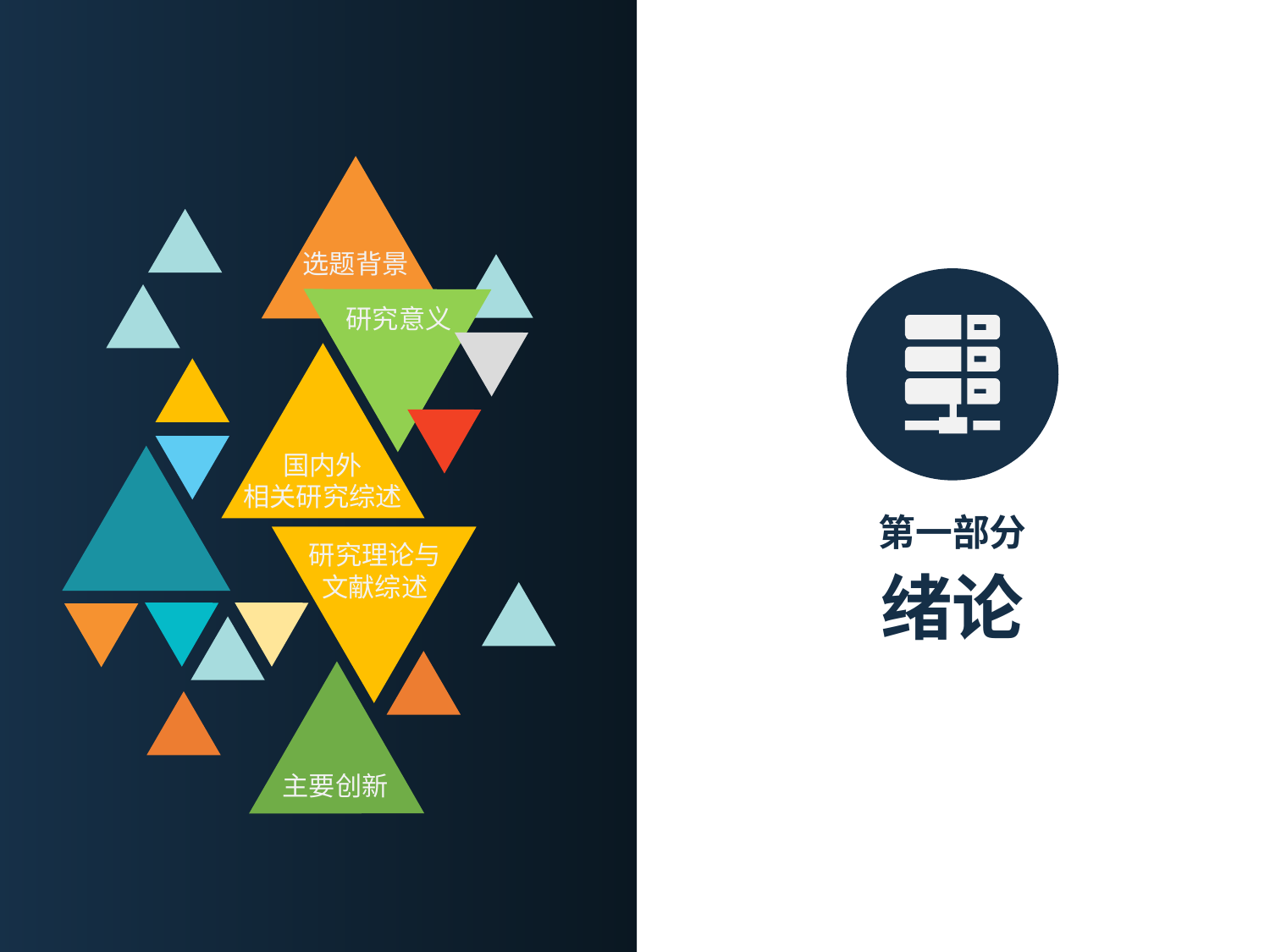

选题背景

研究意义

国内外
相关研究综述

第一部分

研究理论与
文献综述
绪论

主要创新